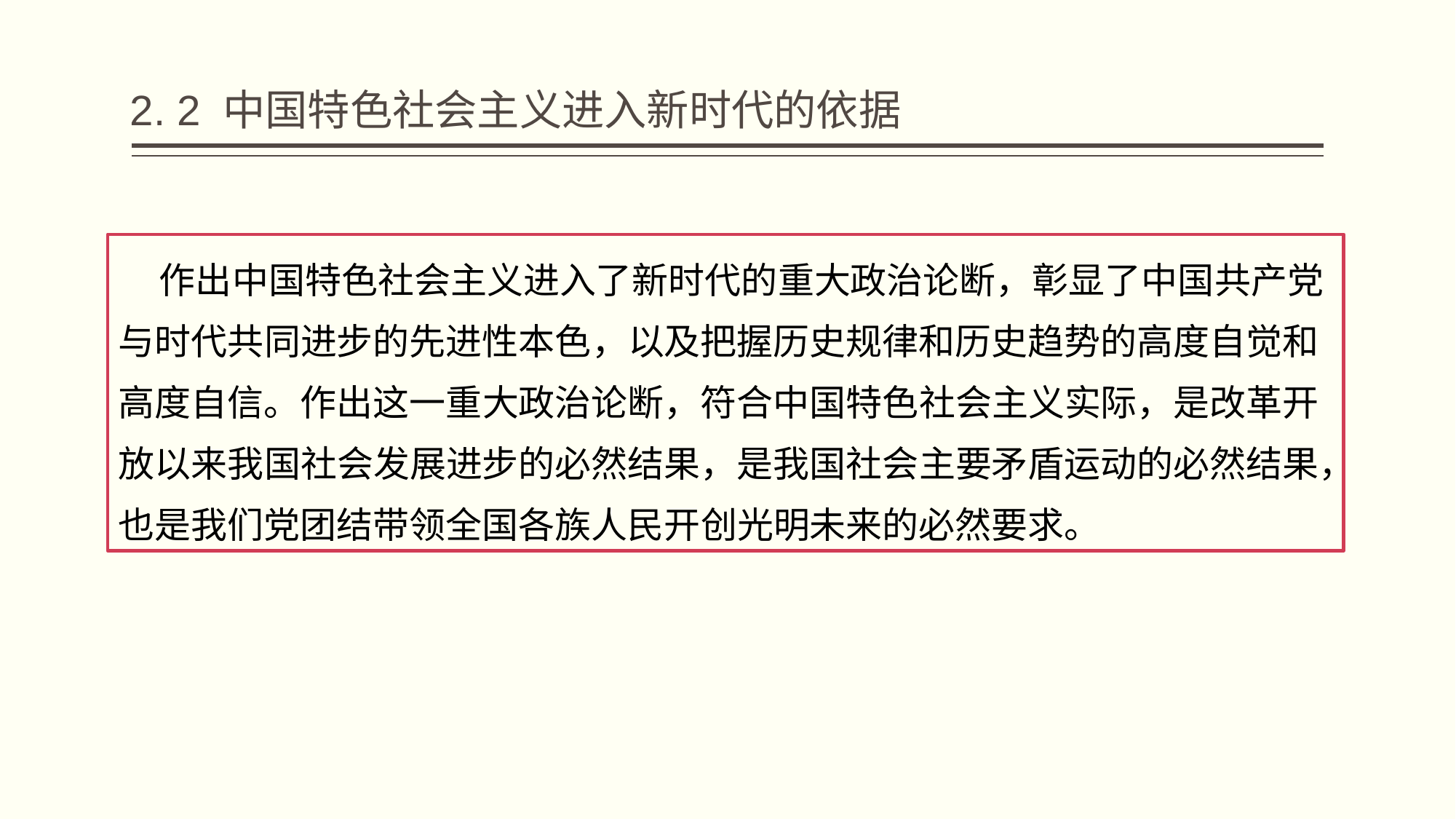

# 2. 2 中国特色社会主义进入新时代的依据
     作出中国特色社会主义进入了新时代的重大政治论断，彰显了中国共产党与时代共同进步的先进性本色，以及把握历史规律和历史趋势的高度自觉和高度自信。作出这一重大政治论断，符合中国特色社会主义实际，是改革开放以来我国社会发展进步的必然结果，是我国社会主要矛盾运动的必然结果，也是我们党团结带领全国各族人民开创光明未来的必然要求。